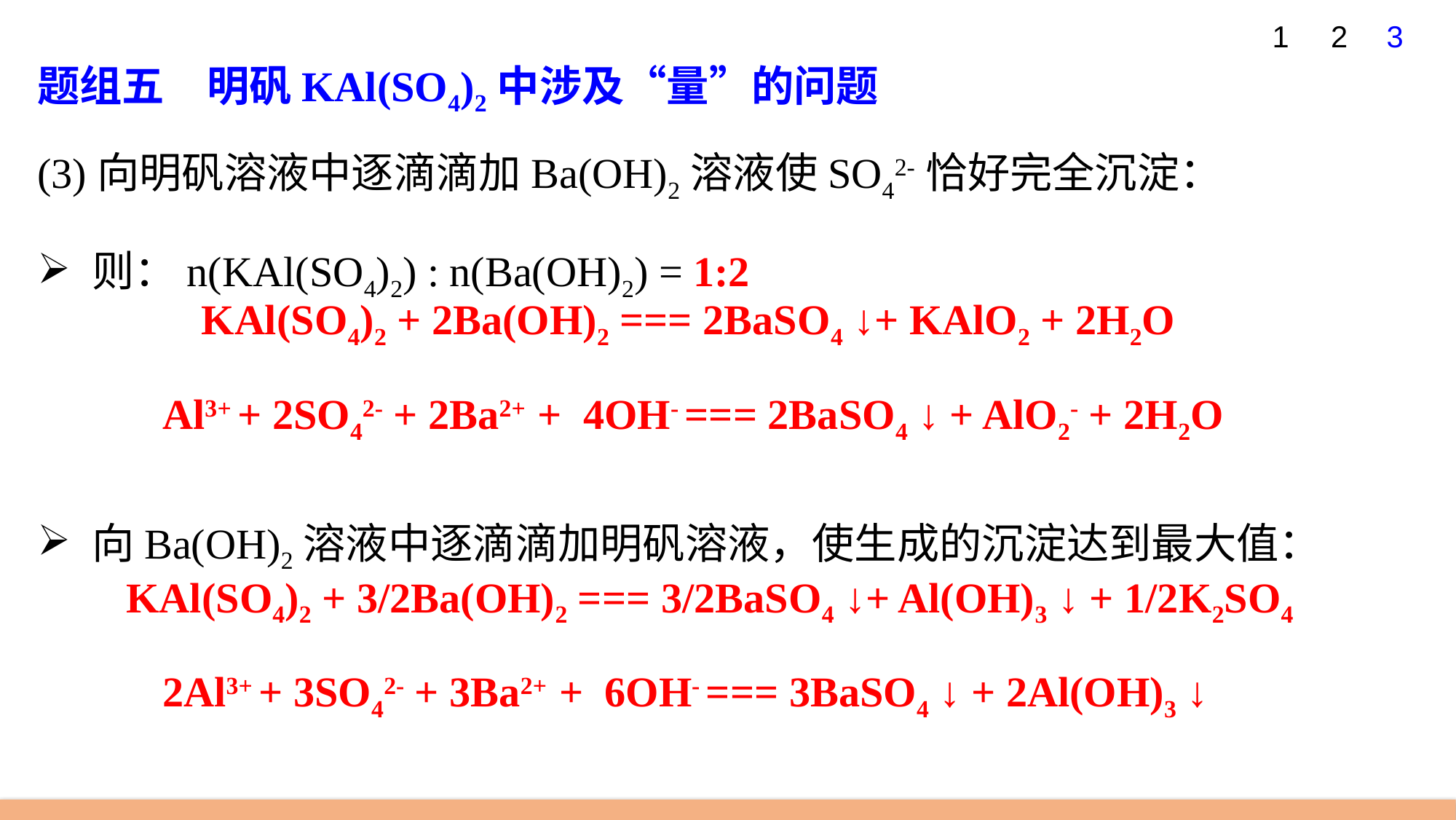

1
2
3
题组五　明矾KAl(SO4)2中涉及“量”的问题
(3)向明矾溶液中逐滴滴加Ba(OH)2溶液使SO42-恰好完全沉淀：
则：n(KAl(SO4)2) : n(Ba(OH)2) = 1:2

向Ba(OH)2溶液中逐滴滴加明矾溶液，使生成的沉淀达到最大值：

KAl(SO4)2 + 2Ba(OH)2 === 2BaSO4 ↓+ KAlO2 + 2H2O
Al3+ + 2SO42- + 2Ba2+  +  4OH- === 2BaSO4 ↓ + AlO2- + 2H2O
KAl(SO4)2 + 3/2Ba(OH)2 === 3/2BaSO4 ↓+ Al(OH)3 ↓ + 1/2K2SO4
2Al3+ + 3SO42- + 3Ba2+  +  6OH- === 3BaSO4 ↓ + 2Al(OH)3 ↓